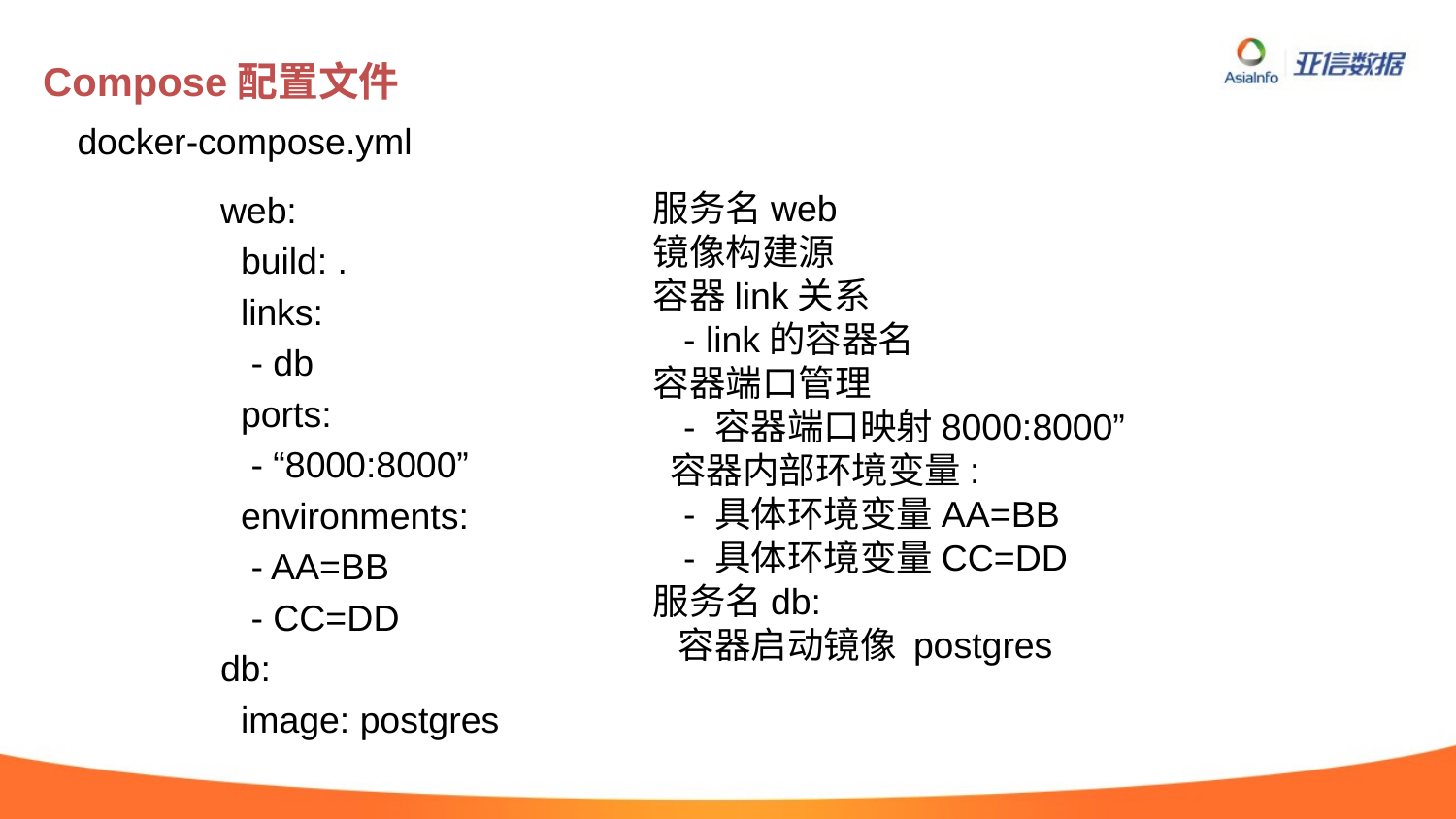

# Compose配置文件
docker-compose.yml
服务名web
镜像构建源
容器link关系
   - link的容器名
容器端口管理
   - 容器端口映射8000:8000”
 容器内部环境变量:
   - 具体环境变量AA=BB
   - 具体环境变量CC=DD
服务名db:
  容器启动镜像 postgres

web:
  build: .
  links:
   - db
  ports:
   - “8000:8000”
  environments:
   - AA=BB
   - CC=DD
db:
  image: postgres